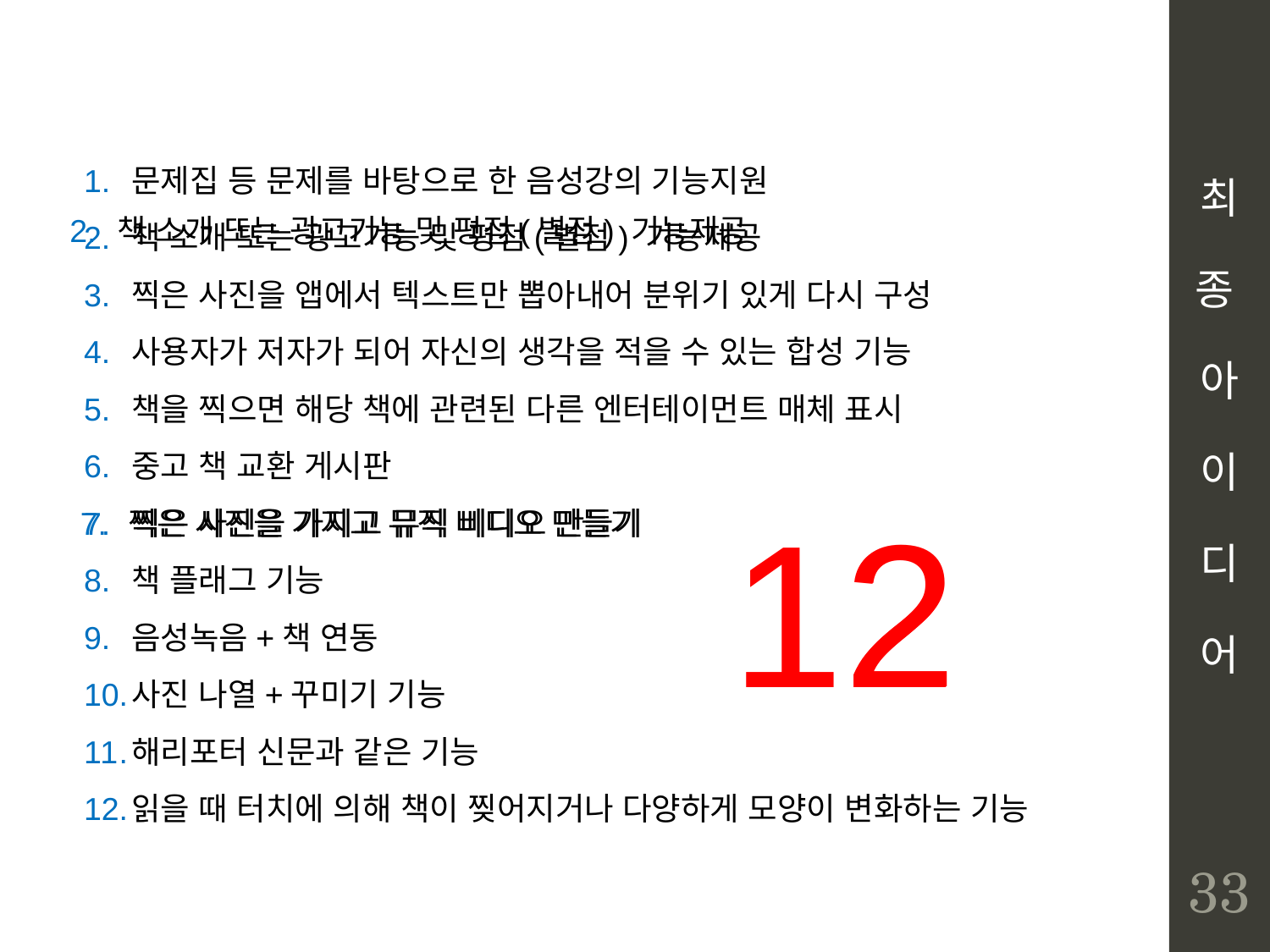

# 최 종 아 이 디 어
문제집 등 문제를 바탕으로 한 음성강의 기능지원
책 소개 또는 광고기능 및 평점(별점) 기능제공
찍은 사진을 앱에서 텍스트만 뽑아내어 분위기 있게 다시 구성
사용자가 저자가 되어 자신의 생각을 적을 수 있는 합성 기능
책을 찍으면 해당 책에 관련된 다른 엔터테이먼트 매체 표시
중고 책 교환 게시판
찍은 사진을 가지고 뮤직 비디오 만들기
책 플래그 기능
음성녹음+책 연동
사진 나열+꾸미기 기능
해리포터 신문과 같은 기능
읽을 때 터치에 의해 책이 찢어지거나 다양하게 모양이 변화하는 기능

책 소개 또는 광고기능 및 평점(별점) 기능제공
찍은 사진을 가지고 뮤직 비디오 만들기
2
12
33